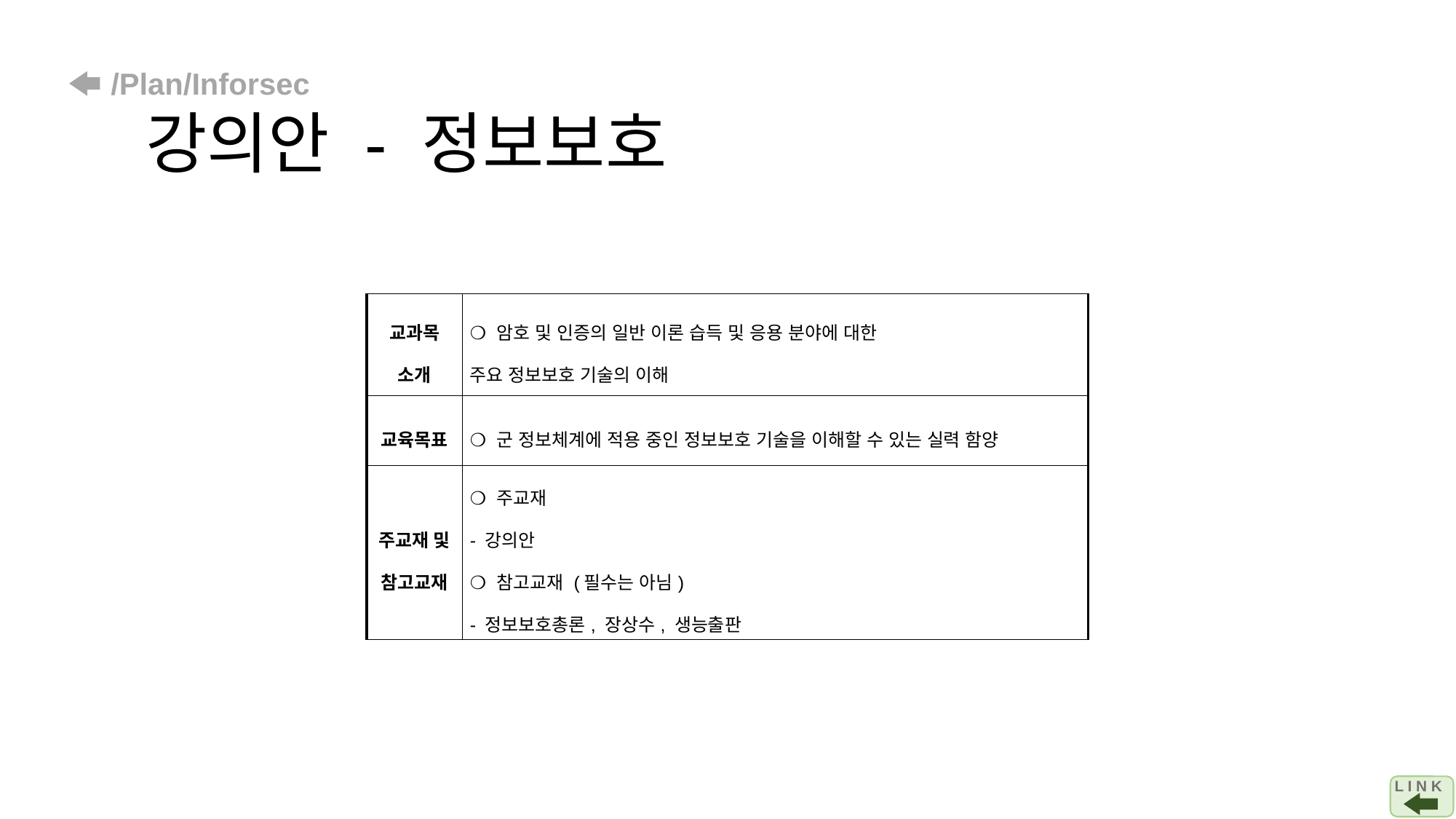

# /Plan/Inforsec 강의안 - 정보보호

| 교과목 소개 | ❍ 암호 및 인증의 일반 이론 습득 및 응용 분야에 대한 주요 정보보호 기술의 이해 |
| --- | --- |
| 교육목표 | ❍ 군 정보체계에 적용 중인 정보보호 기술을 이해할 수 있는 실력 함양 |
| 주교재 및 참고교재 | ❍ 주교재 - 강의안 ❍ 참고교재 (필수는 아님) - 정보보호총론, 장상수, 생능출판 |
L I N K